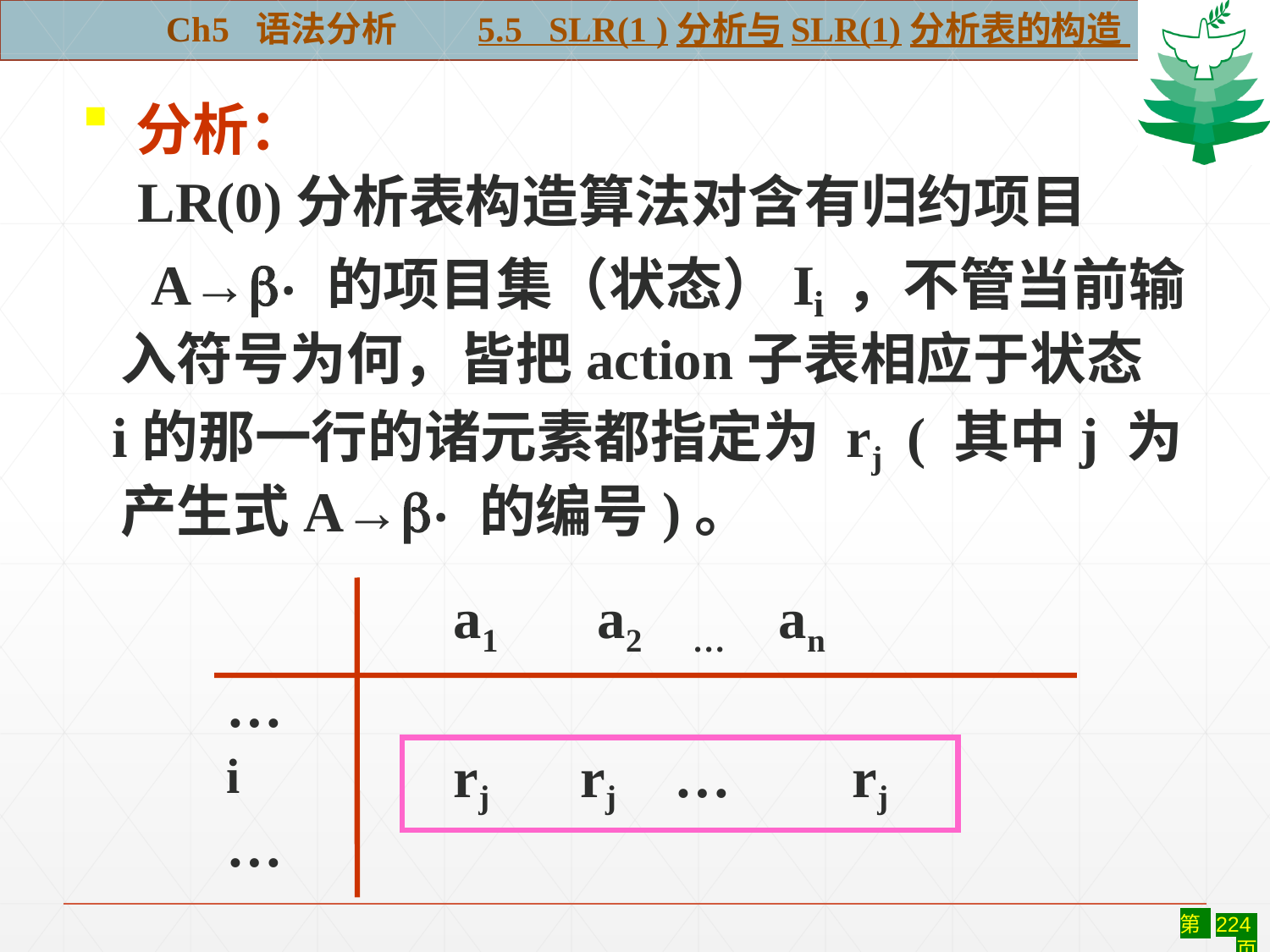

Ch5  语法分析         5.5   SLR(1 )分析与SLR(1)分析表的构造
 分析：
    LR(0)分析表构造算法对含有归约项目
　A→β· 的项目集（状态）Ii ，不管当前输
  入符号为何，皆把action子表相应于状态
  i的那一行的诸元素都指定为 rj   ( 其中j 为
  产生式A→β· 的编号)。

  a1       a2      …      an

…
i
…
  rj           rj       …         rj